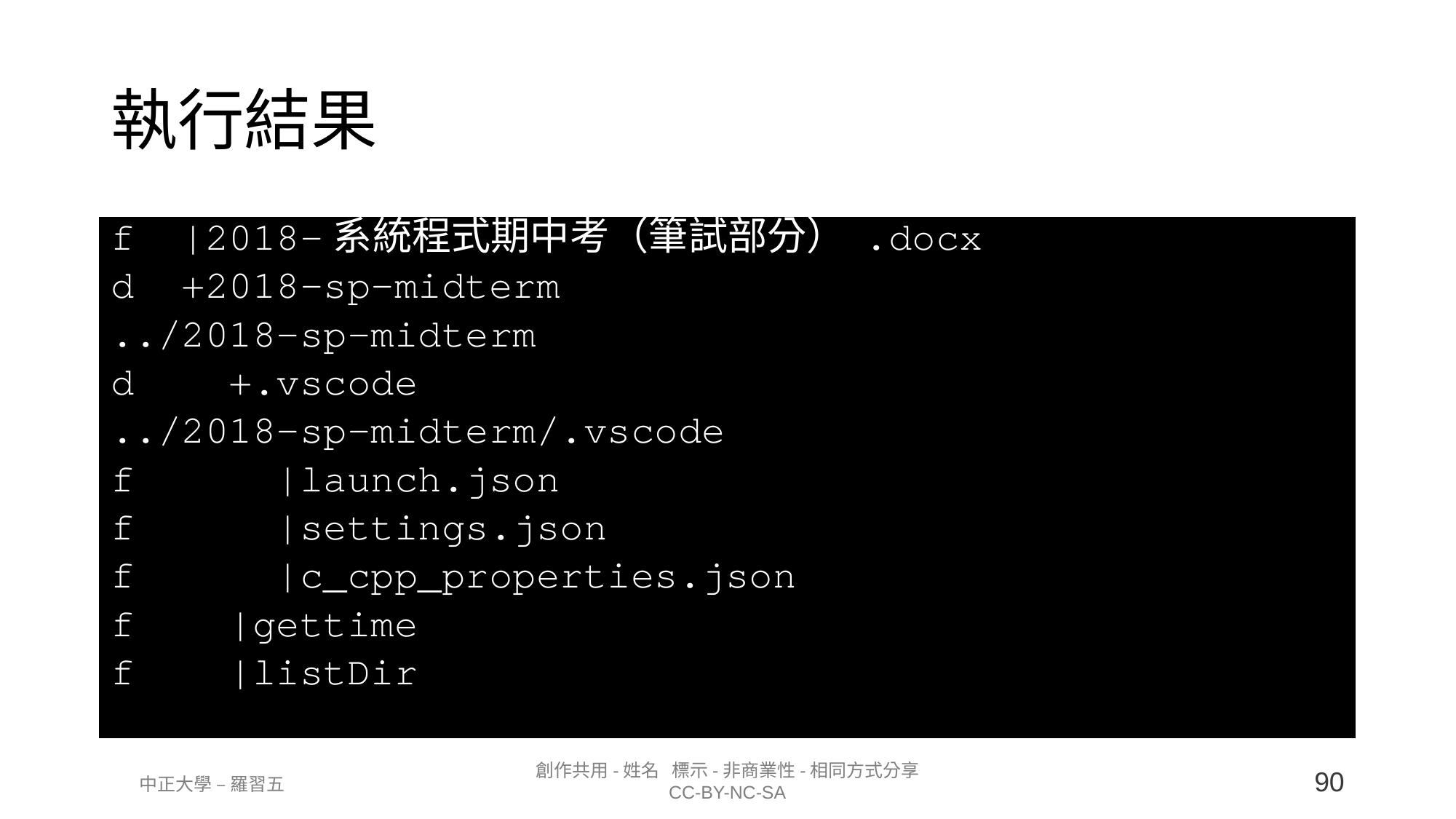

執行結果
f  |2018-系統程式期中考（筆試部分） .docx
d  +2018-sp-midterm
../2018-sp-midterm
d    +.vscode
../2018-sp-midterm/.vscode
f      |launch.json
f      |settings.json
f      |c_cpp_properties.json
f    |gettime
f    |listDir